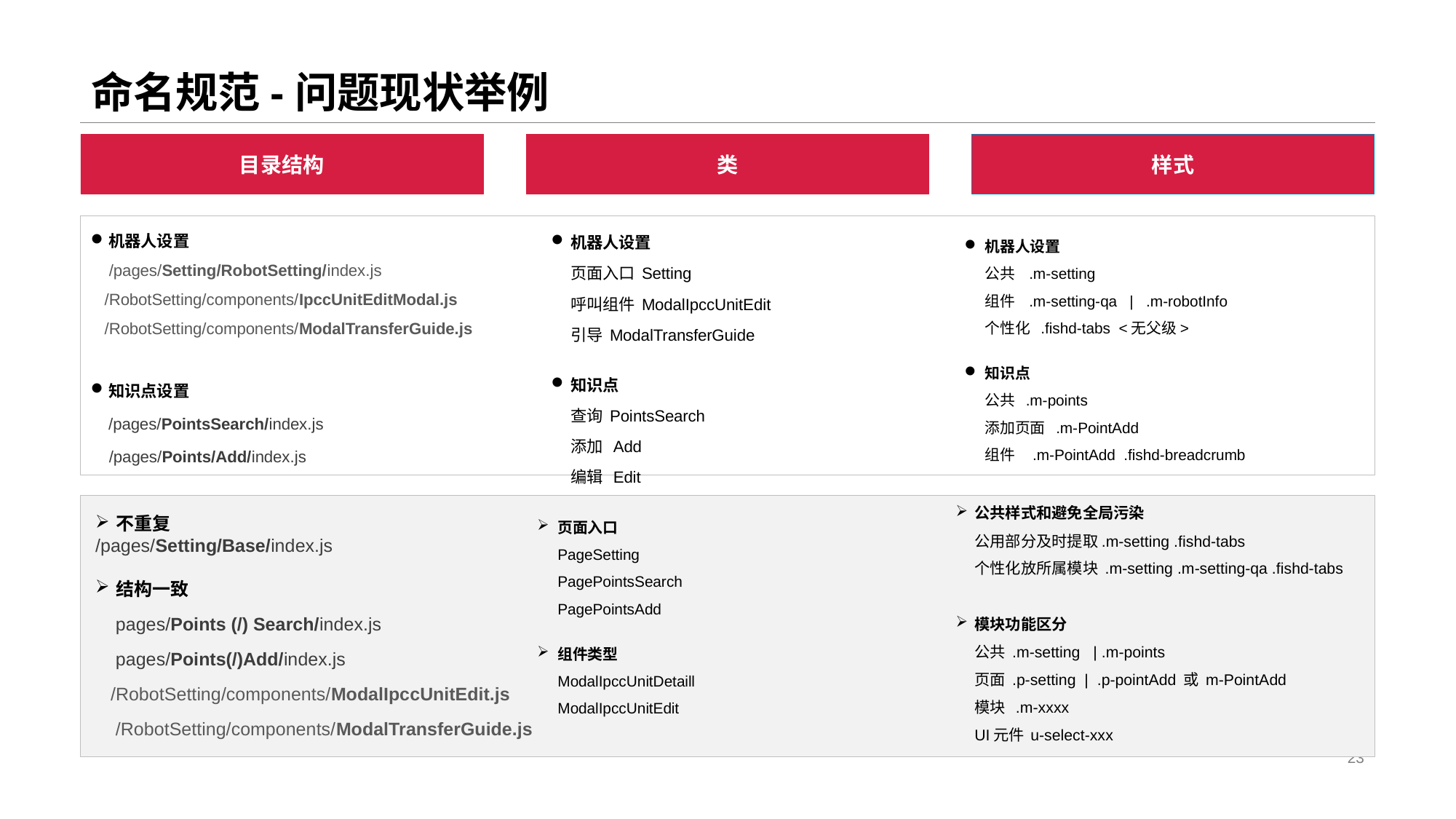

# 命名规范-问题现状举例
目录结构
类
样式

机器人设置
页面入口 Setting
呼叫组件 ModalIpccUnitEdit
引导 ModalTransferGuide
知识点
查询 PointsSearch
添加  Add
编辑  Edit

机器人设置
公共   .m-setting
组件   .m-setting-qa   |   .m-robotInfo
个性化  .fishd-tabs  <无父级>
知识点
公共  .m-points
添加页面  .m-PointAdd
组件    .m-PointAdd  .fishd-breadcrumb
机器人设置
    /pages/Setting/RobotSetting/index.js
   /RobotSetting/components/IpccUnitEditModal.js
   /RobotSetting/components/ModalTransferGuide.js
知识点设置
/pages/PointsSearch/index.js
    /pages/Points/Add/index.js

公共样式和避免全局污染
公用部分及时提取.m-setting .fishd-tabs
个性化放所属模块 .m-setting .m-setting-qa .fishd-tabs

模块功能区分
公共 .m-setting   | .m-points
页面 .p-setting  |  .p-pointAdd 或 m-PointAdd
模块  .m-xxxx
UI元件 u-select-xxx

页面入口
PageSetting
PagePointsSearch
PagePointsAdd
组件类型
ModalIpccUnitDetaill
ModalIpccUnitEdit
不重复
/pages/Setting/Base/index.js

结构一致
    pages/Points (/) Search/index.js
    pages/Points(/)Add/index.js
   /RobotSetting/components/ModalIpccUnitEdit.js         /RobotSetting/components/ModalTransferGuide.js
23